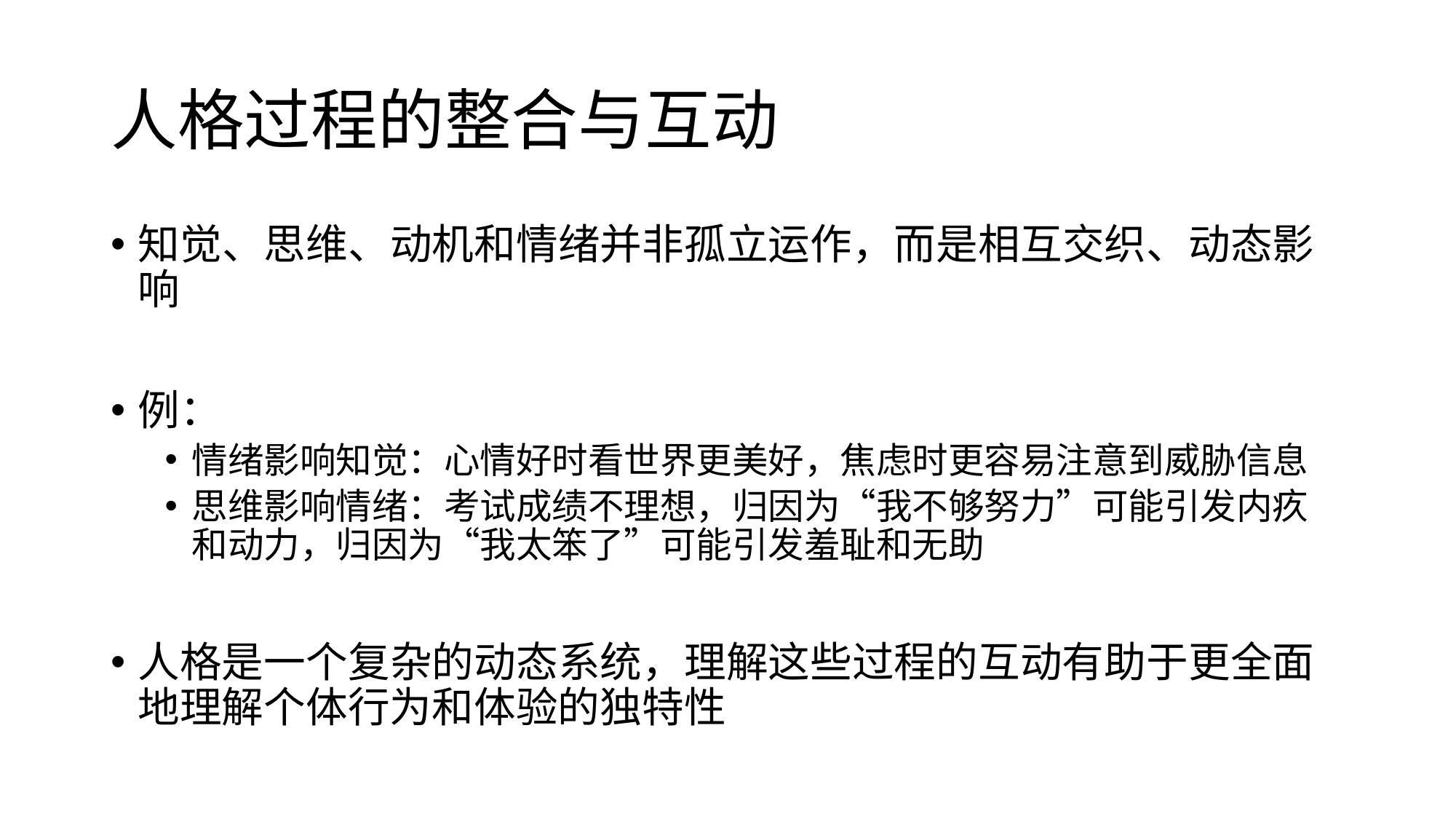

# 人格过程的整合与互动
知觉、思维、动机和情绪并非孤立运作，而是相互交织、动态影响

例：
情绪影响知觉：心情好时看世界更美好，焦虑时更容易注意到威胁信息
思维影响情绪：考试成绩不理想，归因为“我不够努力”可能引发内疚和动力，归因为“我太笨了”可能引发羞耻和无助

人格是一个复杂的动态系统，理解这些过程的互动有助于更全面地理解个体行为和体验的独特性